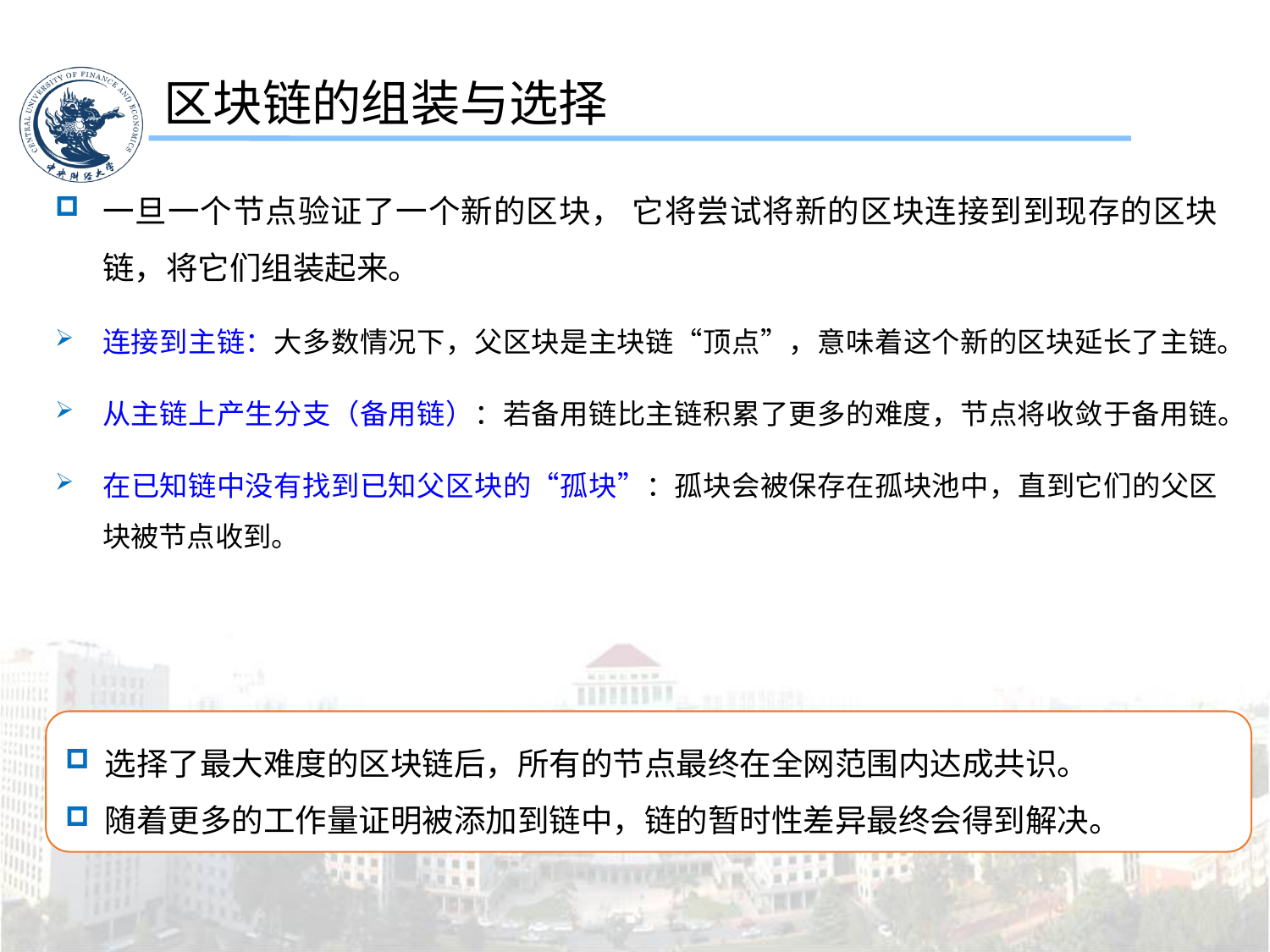

区块链的组装与选择
一旦一个节点验证了一个新的区块， 它将尝试将新的区块连接到到现存的区块链，将它们组装起来。
连接到主链：大多数情况下，父区块是主块链“顶点”，意味着这个新的区块延长了主链。
从主链上产生分支（备用链）：若备用链比主链积累了更多的难度，节点将收敛于备用链。
在已知链中没有找到已知父区块的“孤块”：孤块会被保存在孤块池中，直到它们的父区块被节点收到。
选择了最大难度的区块链后，所有的节点最终在全网范围内达成共识。
随着更多的工作量证明被添加到链中，链的暂时性差异最终会得到解决。